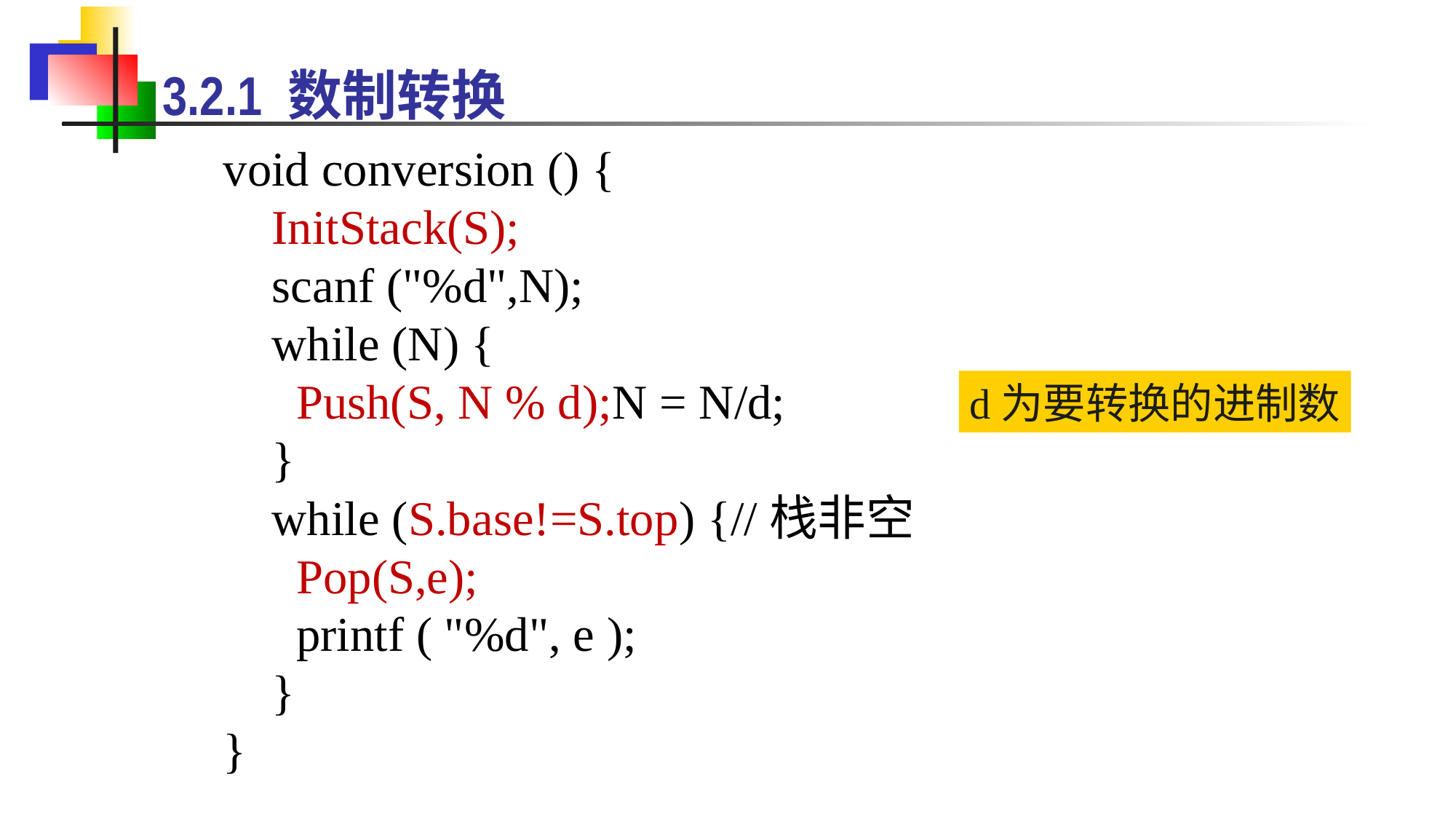

3.2.1 数制转换
void conversion () {
    InitStack(S);
    scanf ("%d",N);
    while (N) {
      Push(S, N % d);N = N/d;
    }
    while (S.base!=S.top) {//栈非空
      Pop(S,e);
      printf ( "%d", e );
    }
}
d为要转换的进制数